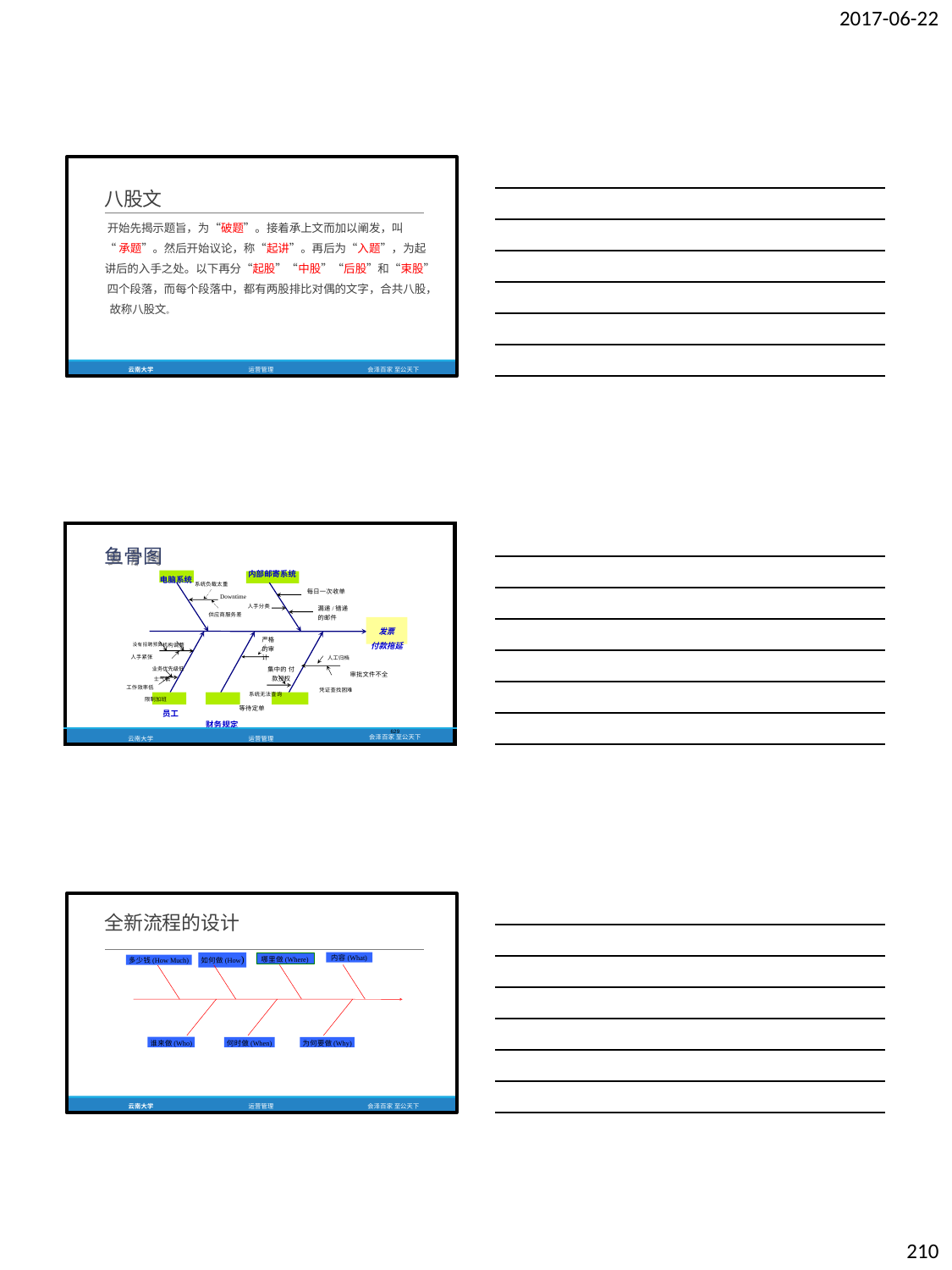

2017-06-22

八股文
开始先揭示题旨，为“破题”。接着承上文而加以阐发，叫
“承题”。然后开始议论，称“起讲”。再后为“入题”，为起 讲后的入手之处。以下再分“起股”“中股”“后股”和“束股”  四个段落，而每个段落中，都有两股排比对偶的文字，合共八股，  故称八股文。

云南大学
运营管理
会泽百家 至公天下

| 鱼骨图 电脑系统 没有招聘预算机构调整 人手紧张 业务优先级低 士气低 工作效率低 限制加班 员工 | 内部邮寄系统 系统负载太重 Downtime 人手分类 供应商服务差 严格的审计 集中的 付款授权 系统无法查询 等待定单 财务规定 文件 | 每日一次收单 漏递/错递的邮件 发票 付款拖延 人工归档 审批文件不全 凭证查找困难 |
| --- | --- | --- |
| 云南大学 | 运营管理 | 629 会泽百家 至公天下 |

全新流程的设计

如何做(How)
内容(What)

哪里做(Where)
多少钱(How Much)

谁来做(Who)
何时做(When)
为何要做(Why)

云南大学
运营管理
会泽百家 至公天下

210